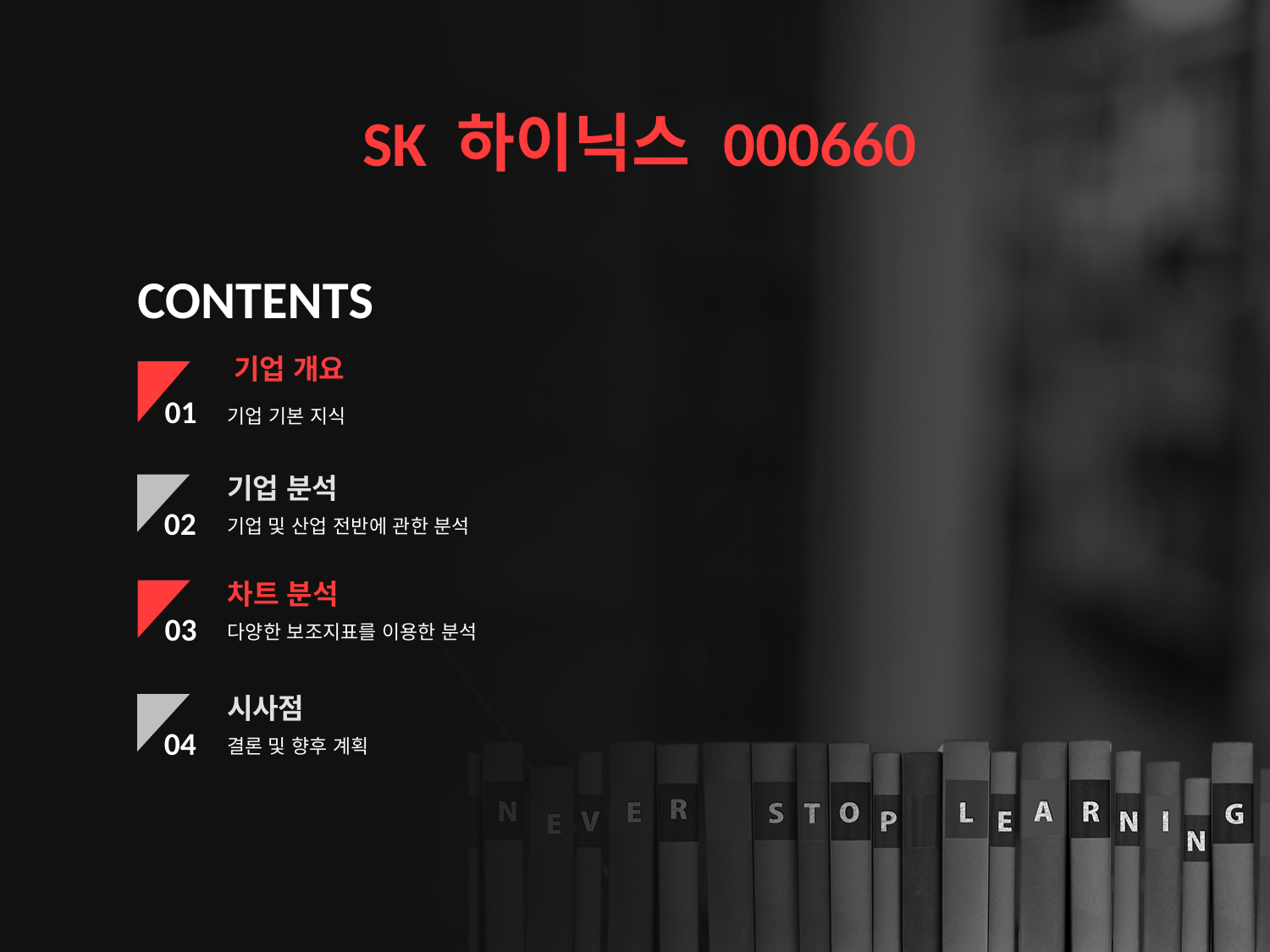

SK 하이닉스 000660
기업 개요

01
기업 기본 지식
CONTENTS
기업 분석

02
기업 및 산업 전반에 관한 분석
차트 분석

03
다양한 보조지표를 이용한 분석
시사점

04
결론 및 향후 계획